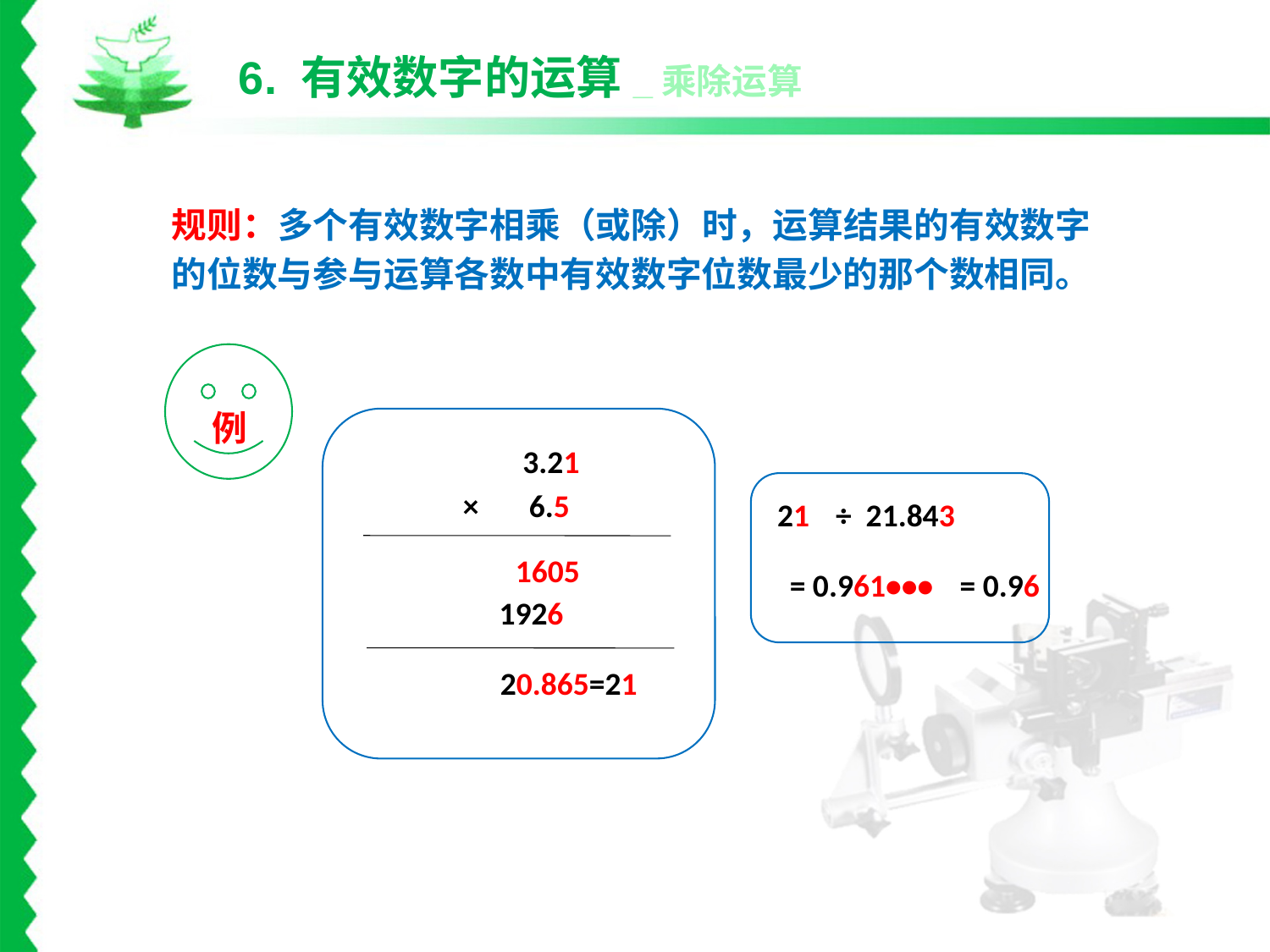

6. 有效数字的运算_乘除运算
规则：多个有效数字相乘（或除）时，运算结果的有效数字的位数与参与运算各数中有效数字位数最少的那个数相同。

例

3.21
×       6.5
1605
1926
20.865=21

÷  21.843
21
= 0.96
= 0.961•••